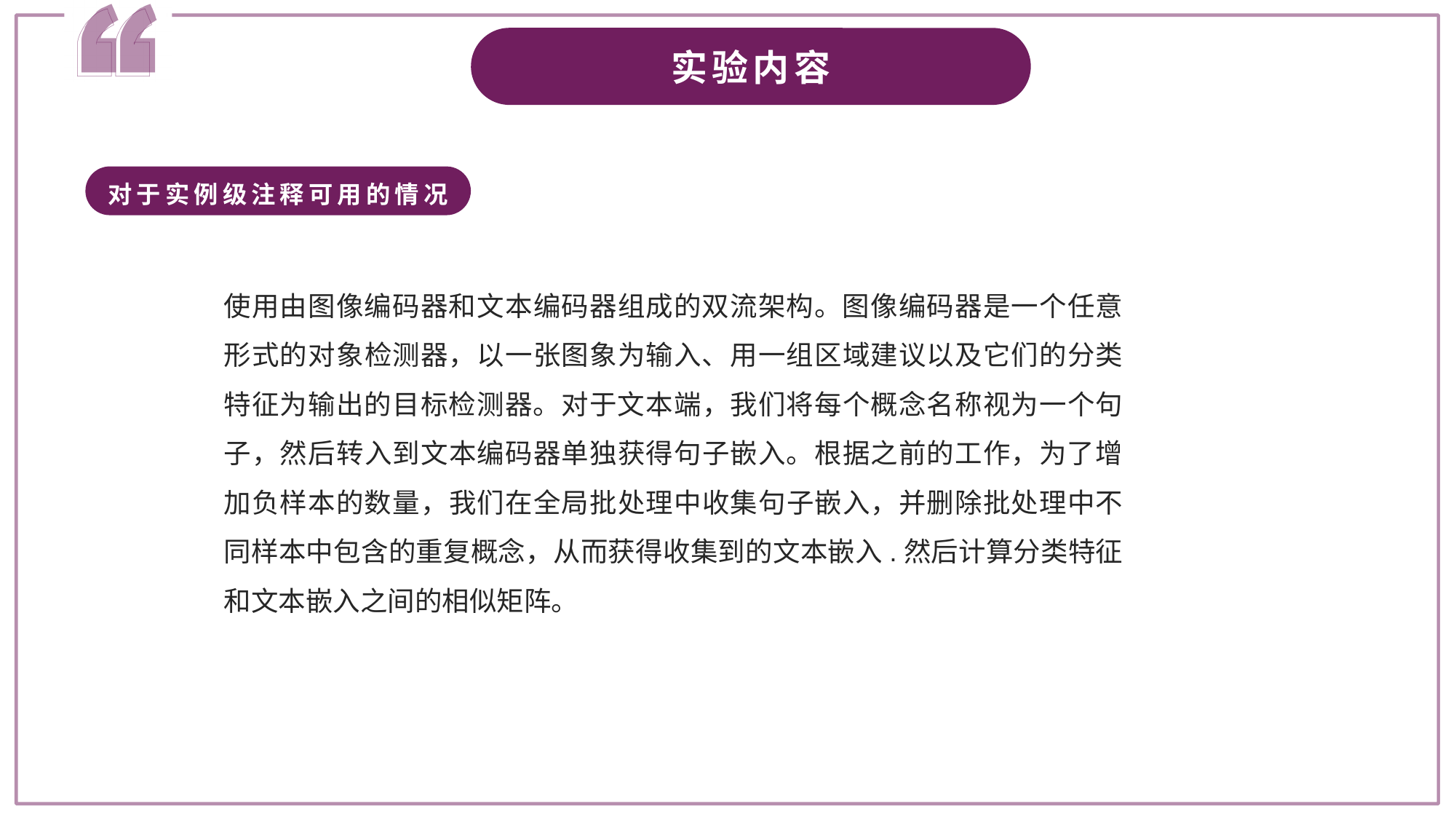

实验内容
对于实例级注释可用的情况
使用由图像编码器和文本编码器组成的双流架构。图像编码器是一个任意形式的对象检测器，以一张图象为输入、用一组区域建议以及它们的分类特征为输出的目标检测器。对于文本端，我们将每个概念名称视为一个句子，然后转入到文本编码器单独获得句子嵌入。根据之前的工作，为了增加负样本的数量，我们在全局批处理中收集句子嵌入，并删除批处理中不同样本中包含的重复概念，从而获得收集到的文本嵌入.然后计算分类特征和文本嵌入之间的相似矩阵。